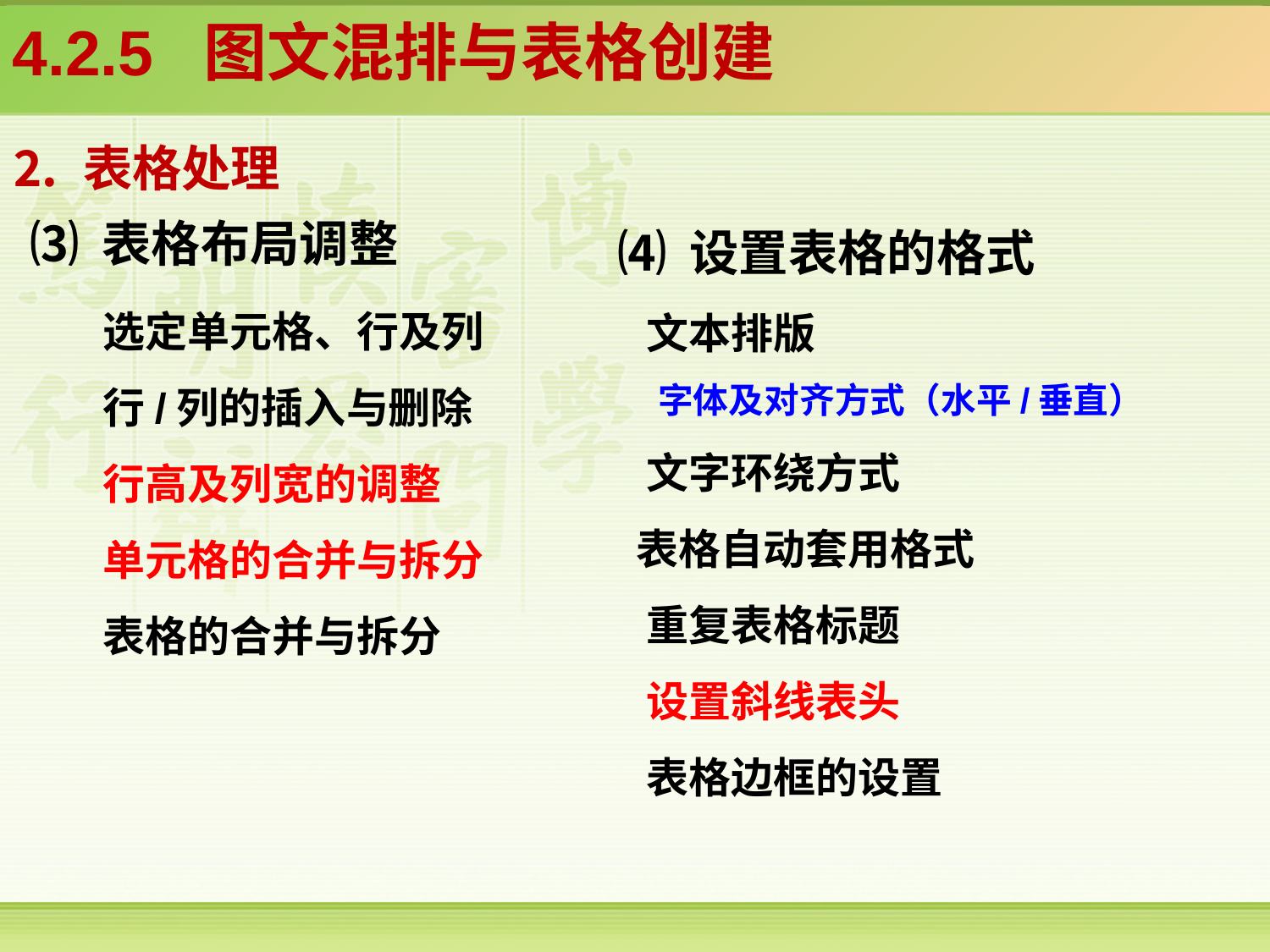

4.2.5  图文混排与表格创建
⒉ 表格处理
⑷ 设置表格的格式
  文本排版
    字体及对齐方式（水平/垂直）
  文字环绕方式
  表格自动套用格式
  重复表格标题
  设置斜线表头
  表格边框的设置
⑶ 表格布局调整
选定单元格、行及列
行/列的插入与删除
行高及列宽的调整
单元格的合并与拆分
表格的合并与拆分

43